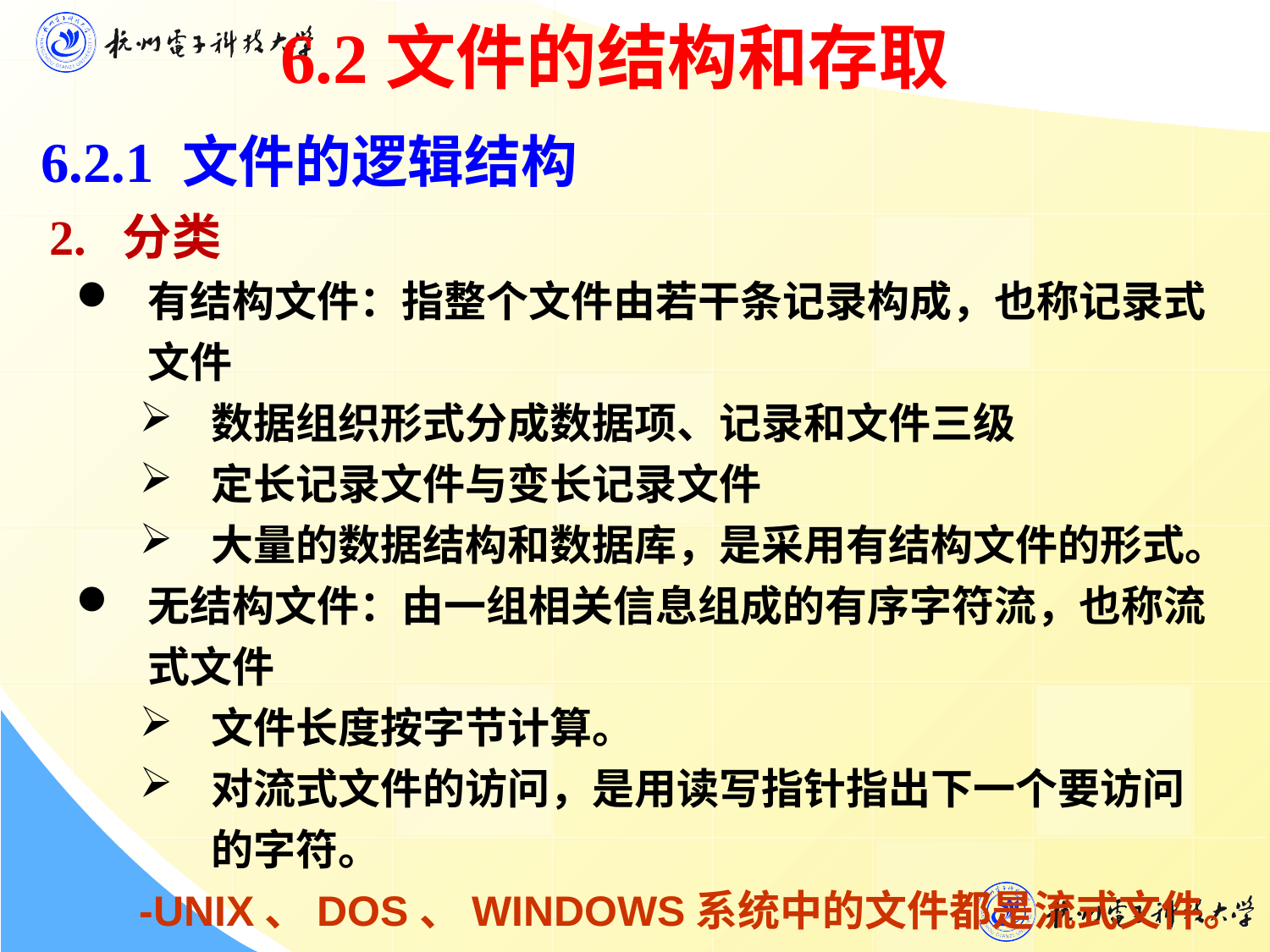

6.2文件的结构和存取
  6.2.1 文件的逻辑结构
   2.  分类
有结构文件：指整个文件由若干条记录构成，也称记录式文件
数据组织形式分成数据项、记录和文件三级
定长记录文件与变长记录文件
大量的数据结构和数据库，是采用有结构文件的形式。
无结构文件：由一组相关信息组成的有序字符流，也称流式文件
文件长度按字节计算。
对流式文件的访问，是用读写指针指出下一个要访问的字符。
-UNIX、DOS、WINDOWS系统中的文件都是流式文件。